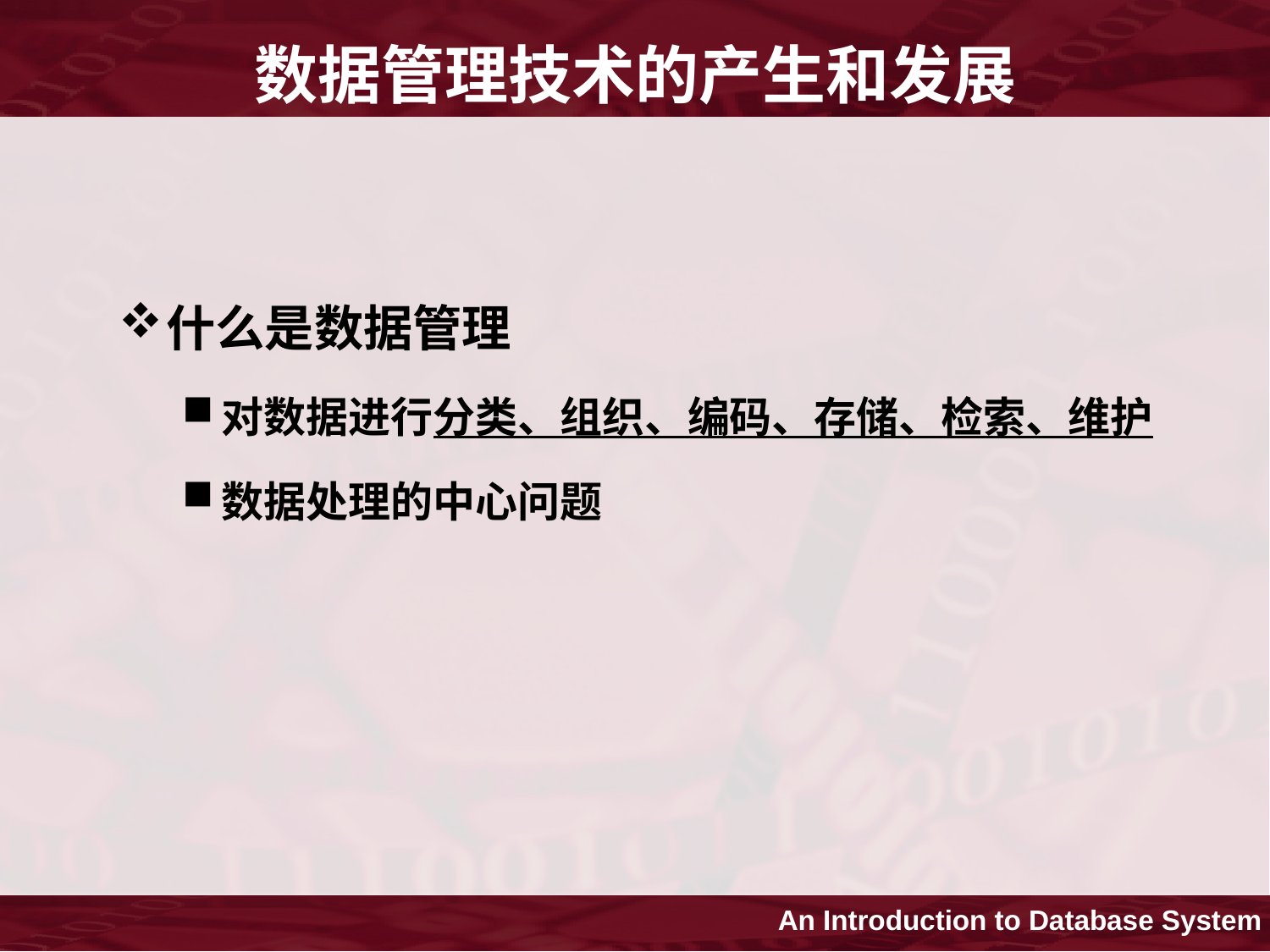

# 数据管理技术的产生和发展

什么是数据管理
对数据进行分类、组织、编码、存储、检索、维护
数据处理的中心问题